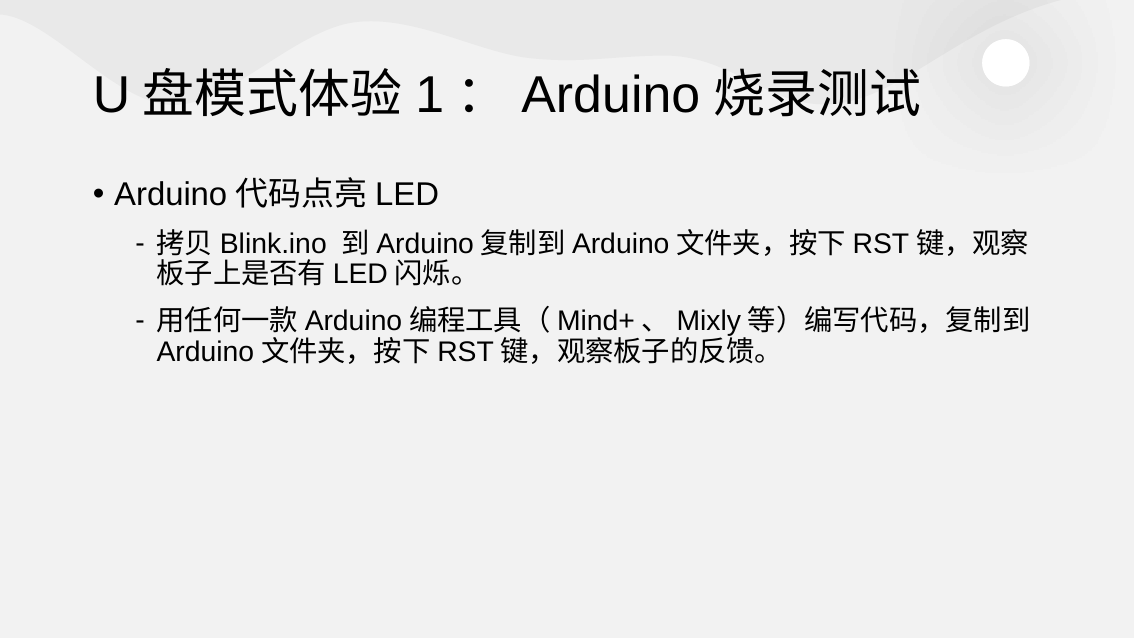

# U盘模式体验1：Arduino烧录测试
Arduino代码点亮LED
拷贝Blink.ino 到Arduino复制到Arduino文件夹，按下RST键，观察板子上是否有LED闪烁。
用任何一款Arduino编程工具（Mind+、Mixly等）编写代码，复制到Arduino文件夹，按下RST键，观察板子的反馈。